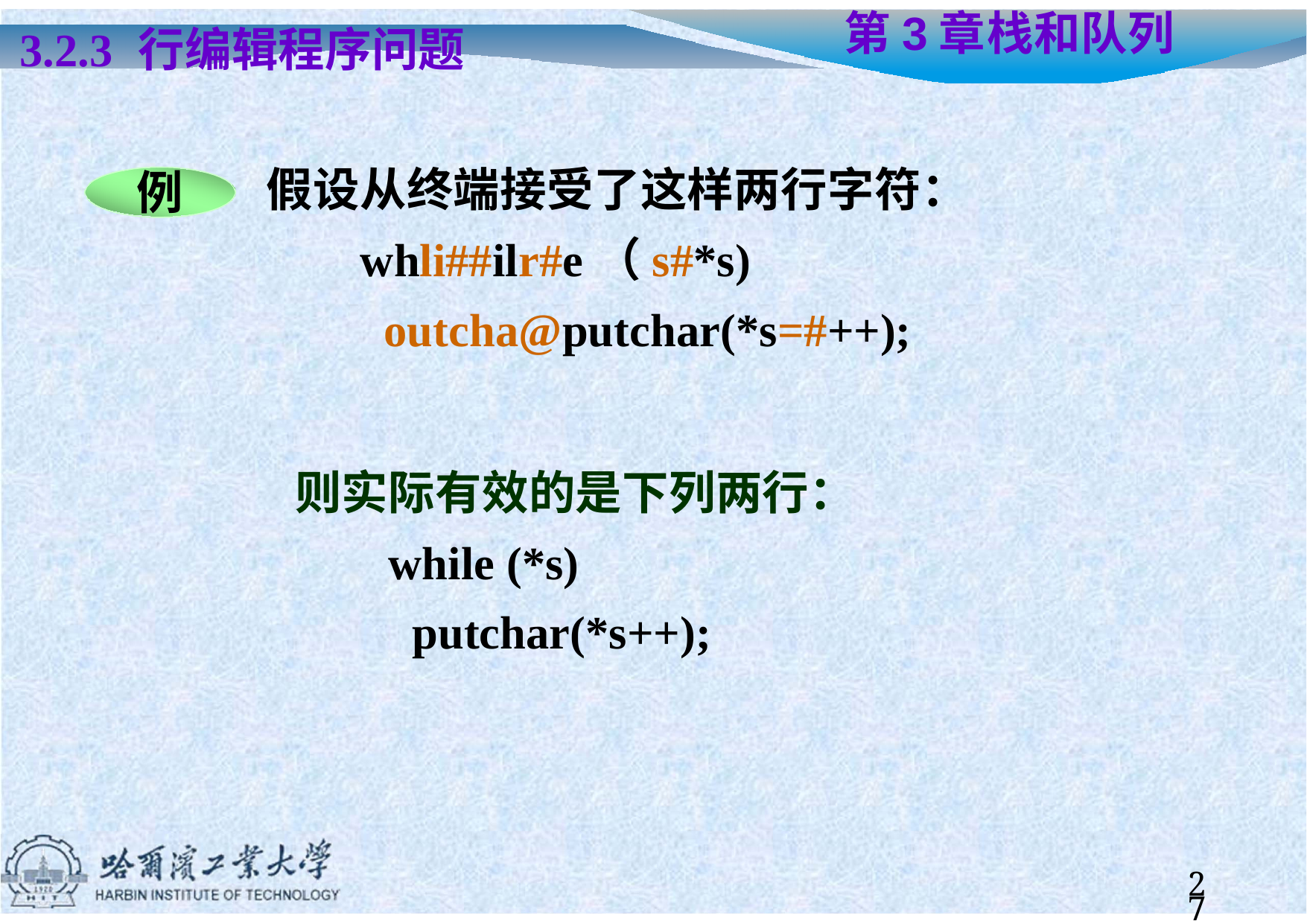

# 第3章	栈和队列

3.2.3	行编辑程序问题
假设从终端接受了这样两行字符：
whli##ilr#e（s#*s)  outcha@putchar(*s=#++);
例

则实际有效的是下列两行：
while (*s)  putchar(*s++);

27